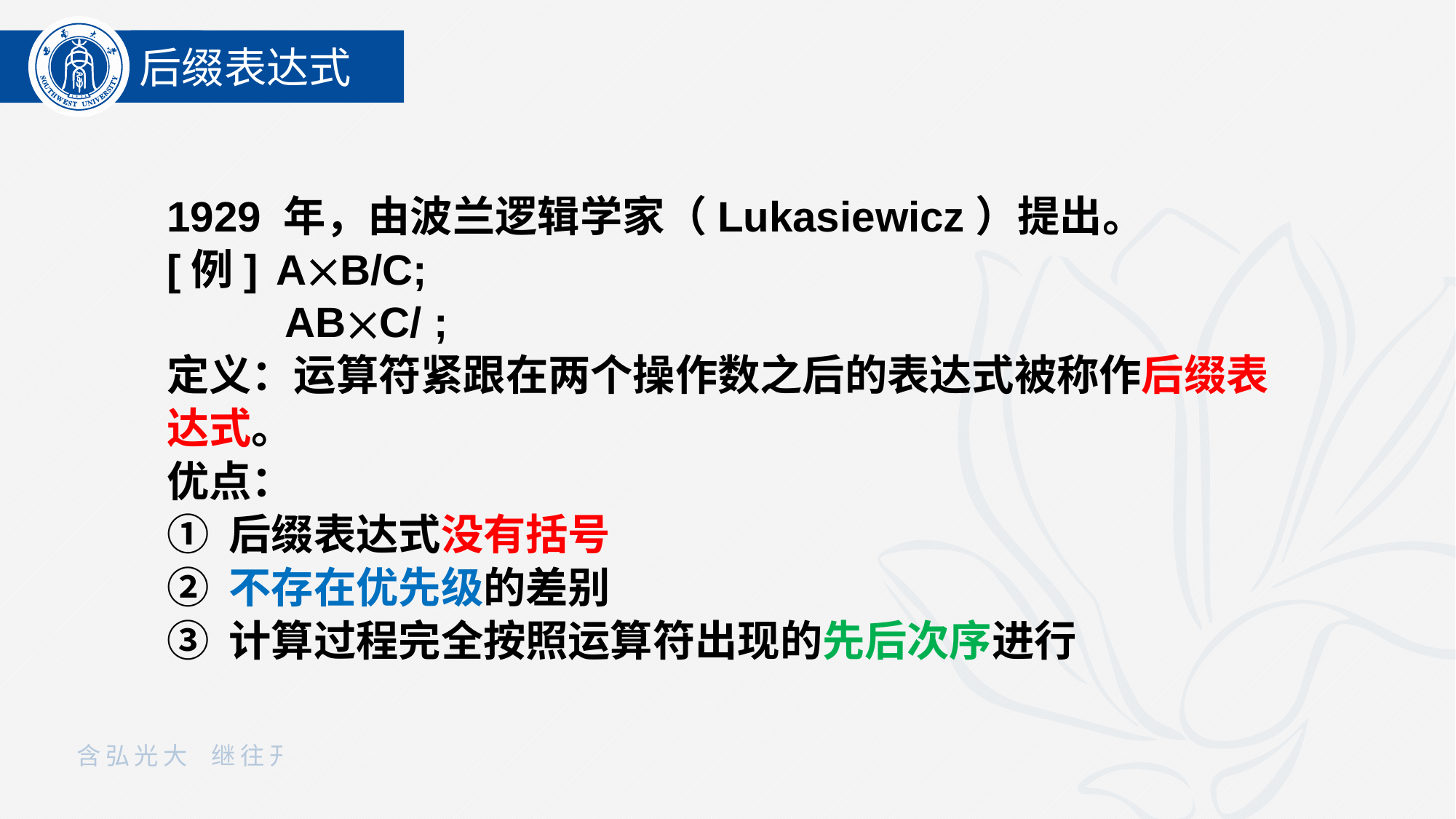

后缀表达式

1929 年，由波兰逻辑学家（Lukasiewicz）提出。
[例]	A×B/C;
          AB×C/ ;
定义：运算符紧跟在两个操作数之后的表达式被称作后缀表达式。
优点：
① 后缀表达式没有括号
② 不存在优先级的差别
③ 计算过程完全按照运算符出现的先后次序进行